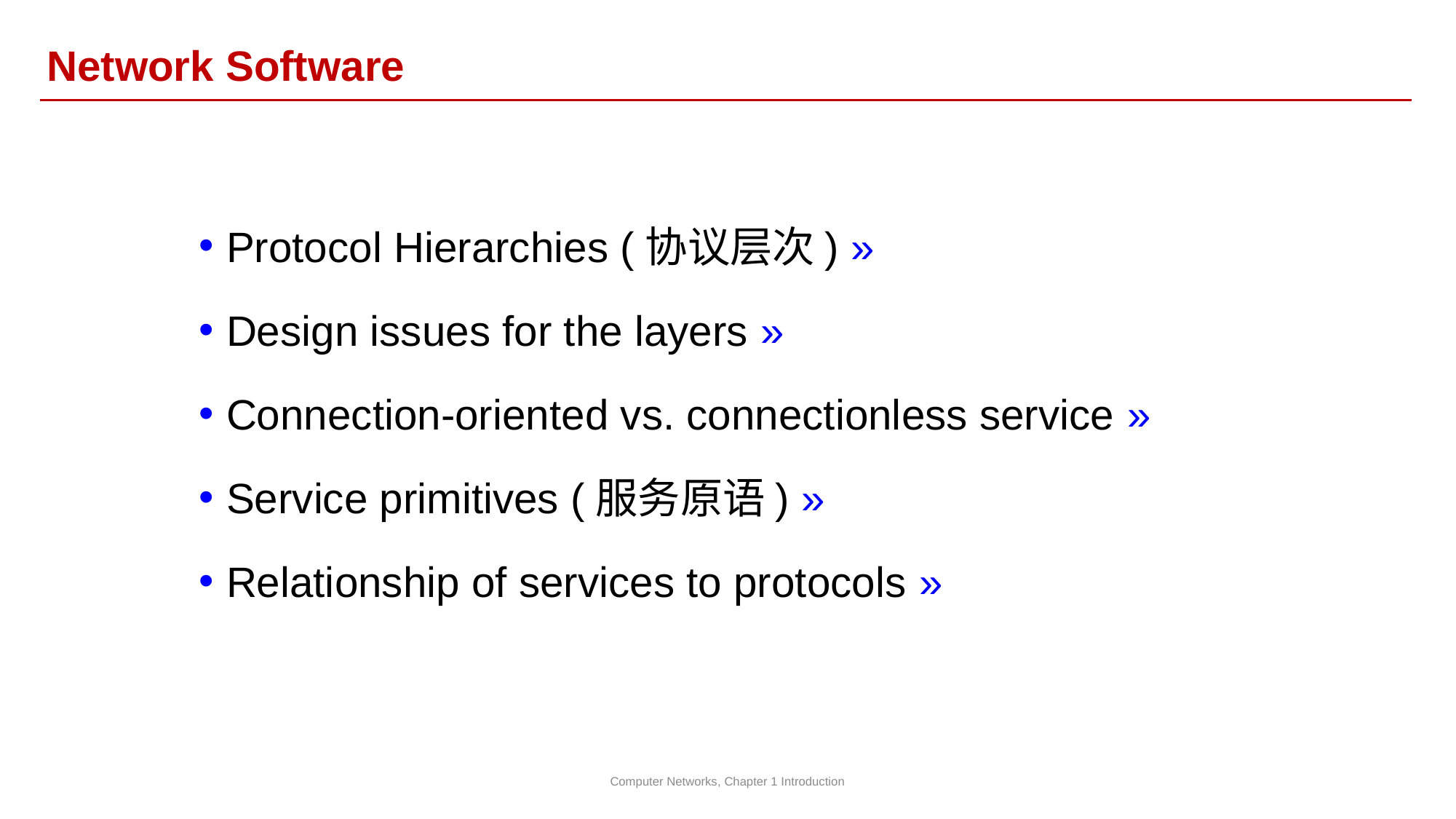

Network Software
Protocol Hierarchies (协议层次) »
Design issues for the layers »
Connection-oriented vs. connectionless service »
Service primitives (服务原语) »
Relationship of services to protocols »
Computer Networks, Chapter 1 Introduction